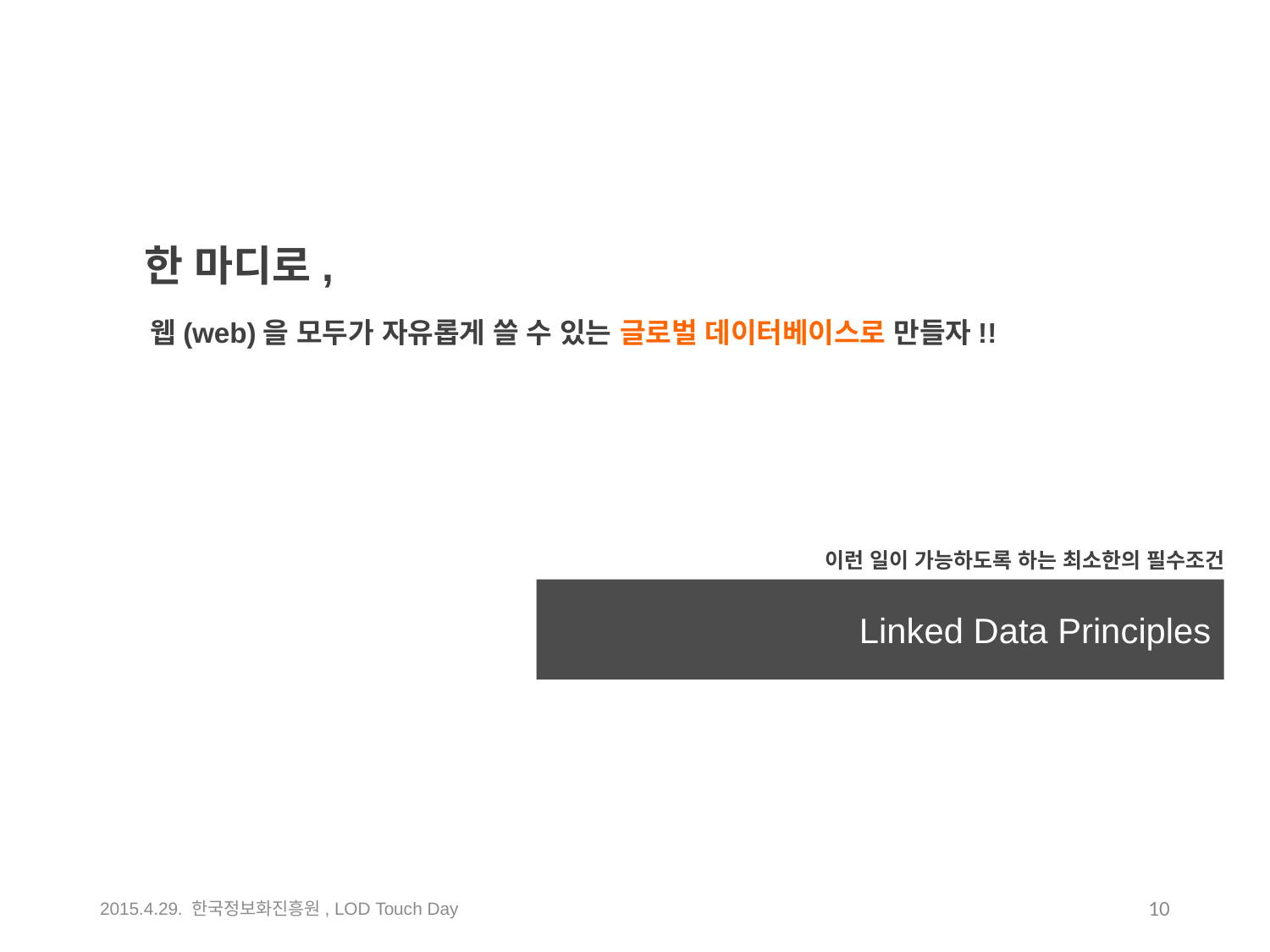

한 마디로,
웹(web)을 모두가 자유롭게 쓸 수 있는 글로벌 데이터베이스로 만들자!!
이런 일이 가능하도록 하는 최소한의 필수조건
Linked Data Principles
2015.4.29. 한국정보화진흥원, LOD Touch Day
10